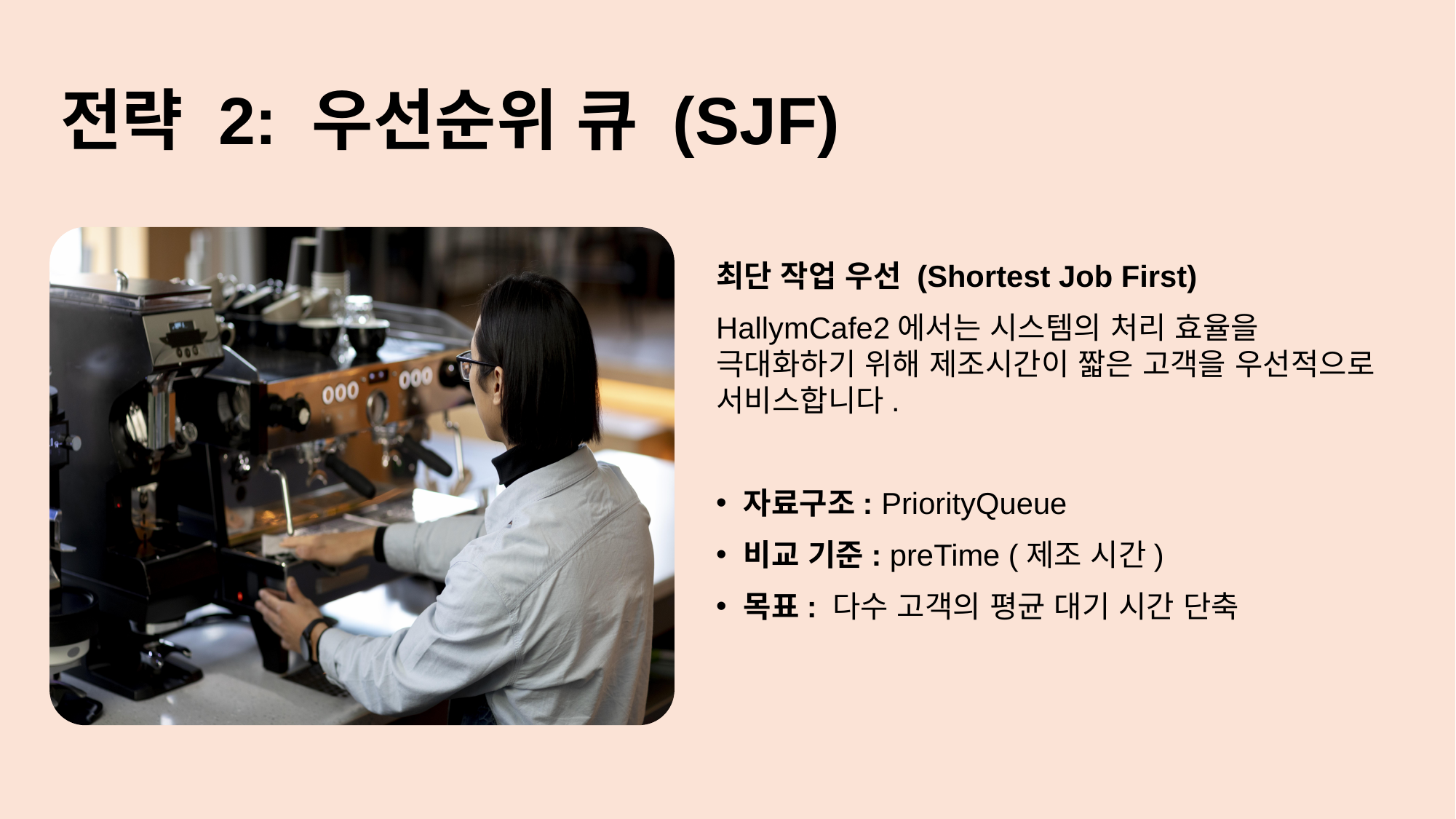

# 전략 2: 우선순위 큐 (SJF)

최단 작업 우선 (Shortest Job First)
HallymCafe2에서는 시스템의 처리 효율을 극대화하기 위해 제조시간이 짧은 고객을 우선적으로 서비스합니다.

자료구조: PriorityQueue
비교 기준: preTime (제조 시간)
목표: 다수 고객의 평균 대기 시간 단축